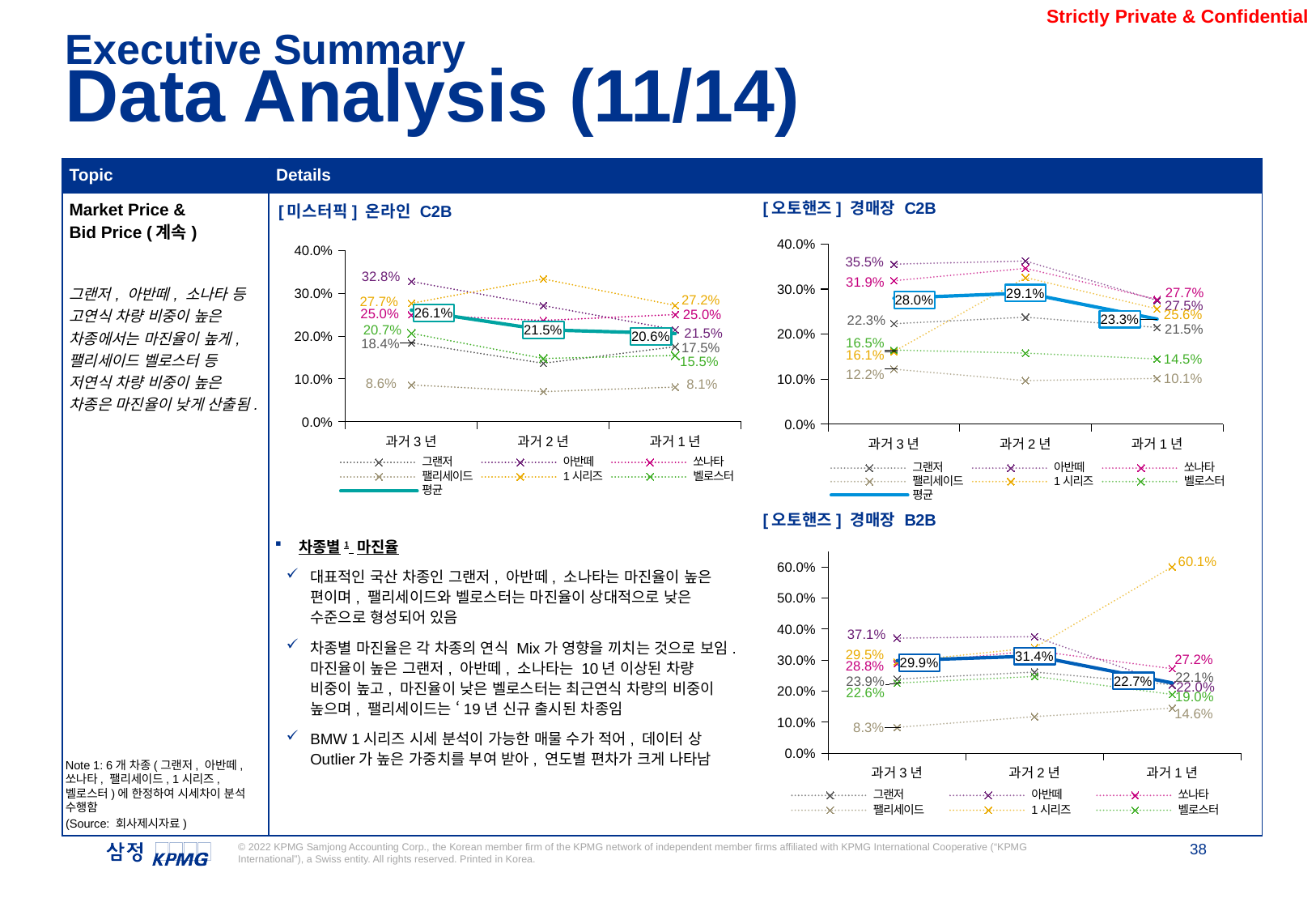

Executive Summary
Data Analysis (11/14)
| Topic | Details |
| --- | --- |
| Market Price & Bid Price (계속) 그랜저, 아반떼, 소나타 등 고연식 차량 비중이 높은 차종에서는 마진율이 높게, 팰리세이드 벨로스터 등 저연식 차량 비중이 높은 차종은 마진율이 낮게 산출됨. |  |

### Chart: [오토핸즈] 경매장 C2B

| Category | 그랜저 | 아반떼 | 쏘나타 | 팰리세이드 | 1시리즈 | 벨로스터 | 평균 |
|---|---|---|---|---|---|---|---|
| 과거3년 | 0.22310791233637797 | 0.3553381452584214 | 0.3186155385948822 | 0.12201506301106446 | 0.16122448979591836 | 0.16453938229000006 | 0.2797336792779969 |
| 과거2년 | 0.23758007615666663 | 0.36245235462166225 | 0.3461312129354995 | 0.09655527934044589 | 0.3256903588987026 | 0.15763497482157912 | 0.29119777201310115 |
| 과거1년 | 0.2147610899134726 | 0.27467104267357645 | 0.27700630961091016 | 0.10144320161063747 | 0.25603721483847747 | 0.14469358904499796 | 0.23336860756432357 |

### Chart: [미스터픽] 온라인 C2B

| Category | 그랜저 | 아반떼 | 쏘나타 | 팰리세이드 | 1시리즈 | 벨로스터 | 평균 |
|---|---|---|---|---|---|---|---|
| 과거3년 | 0.18441111767195867 | 0.3277675415548178 | 0.2497711062905679 | 0.08574875664443994 | 0.27680176108625587 | 0.20654597644251557 | 0.26076539720343034 |
| 과거2년 | 0.13651748521451876 | 0.2713696887895809 | 0.23663333401058342 | 0.07028060583108178 | 0.3336394492801224 | 0.14767086949096564 | 0.21476534475149062 |
| 과거1년 | 0.17535063368197637 | 0.21487291284695165 | 0.2504026515651629 | 0.0808097645133509 | 0.2717347798506108 | 0.1547130942827271 | 0.20598240411645677 |

### Chart: [오토핸즈] 경매장 B2B

| Category | 그랜저 | 아반떼 | 쏘나타 | 팰리세이드 | 1시리즈 | 벨로스터 | 평균 |
|---|---|---|---|---|---|---|---|
| 과거3년 | 0.23891586608994053 | 0.37108076620462205 | 0.28790858553600435 | 0.08336188543660819 | 0.29468296901913343 | 0.22630817961809563 | 0.2985398271243013 |
| 과거2년 | 0.26171709325121967 | 0.3759096285446101 | 0.3304369093004622 | 0.11807108104295143 | 0.3404854058458169 | 0.24753836246536723 | 0.31351650051798974 |
| 과거1년 | 0.22100199540720997 | 0.21995911230082316 | 0.2724995791817928 | 0.14553411544649147 | 0.6007068607068607 | 0.18956986944251605 | 0.22652172701246404 |
차종별1 마진율
대표적인 국산 차종인 그랜저, 아반떼, 소나타는 마진율이 높은 편이며, 팰리세이드와 벨로스터는 마진율이 상대적으로 낮은 수준으로 형성되어 있음
차종별 마진율은 각 차종의 연식 Mix가 영향을 끼치는 것으로 보임. 마진율이 높은 그랜저, 아반떼, 소나타는 10년 이상된 차량 비중이 높고, 마진율이 낮은 벨로스터는 최근연식 차량의 비중이 높으며, 팰리세이드는 ‘19년 신규 출시된 차종임
BMW 1시리즈 시세 분석이 가능한 매물 수가 적어, 데이터 상 Outlier가 높은 가중치를 부여 받아, 연도별 편차가 크게 나타남
Note 1: 6개 차종(그랜저, 아반떼, 쏘나타, 팰리세이드, 1시리즈, 벨로스터)에 한정하여 시세차이 분석 수행함
(Source: 회사제시자료)